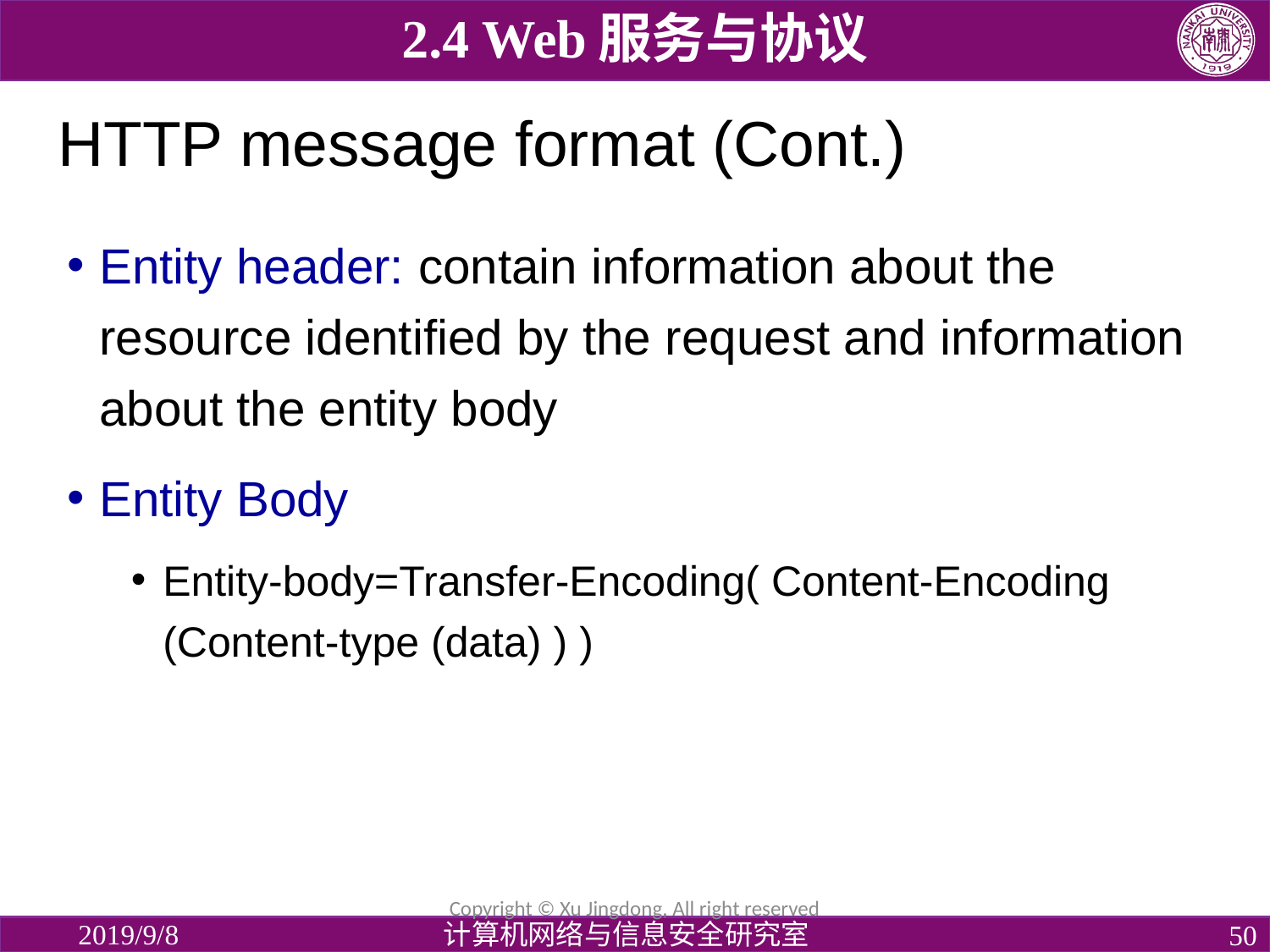

2.4 Web服务与协议
# HTTP message format (Cont.)
Entity header: contain information about the resource identified by the request and information about the entity body
Entity Body
Entity-body=Transfer-Encoding( Content-Encoding (Content-type (data) ) )
Copyright © Xu Jingdong, All right reserved